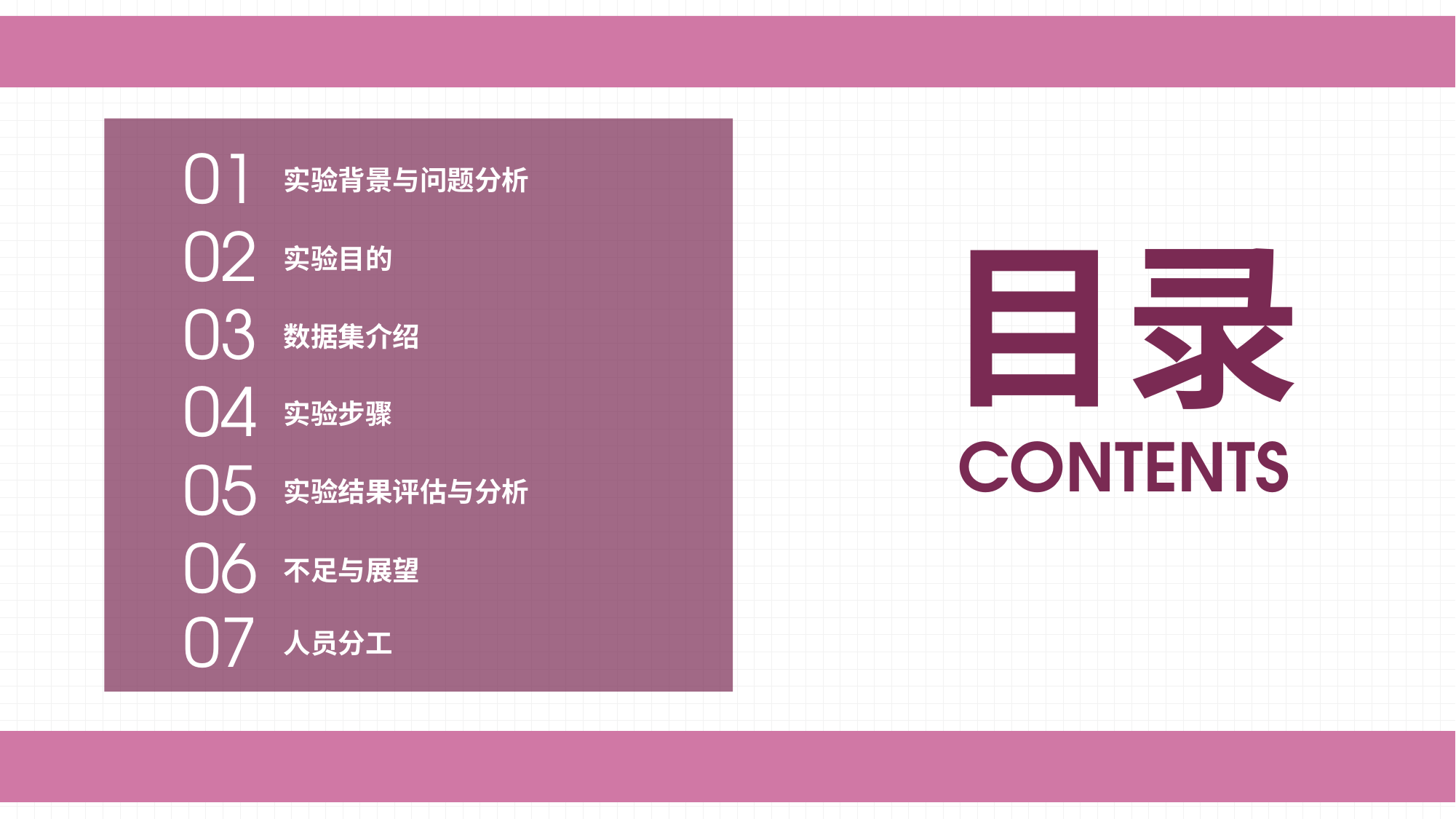

01
实验背景与问题分析
02
实验目的
目录
03
数据集介绍
04
实验步骤
CONTENTS
05
实验结果评估与分析
06
不足与展望
07
人员分工